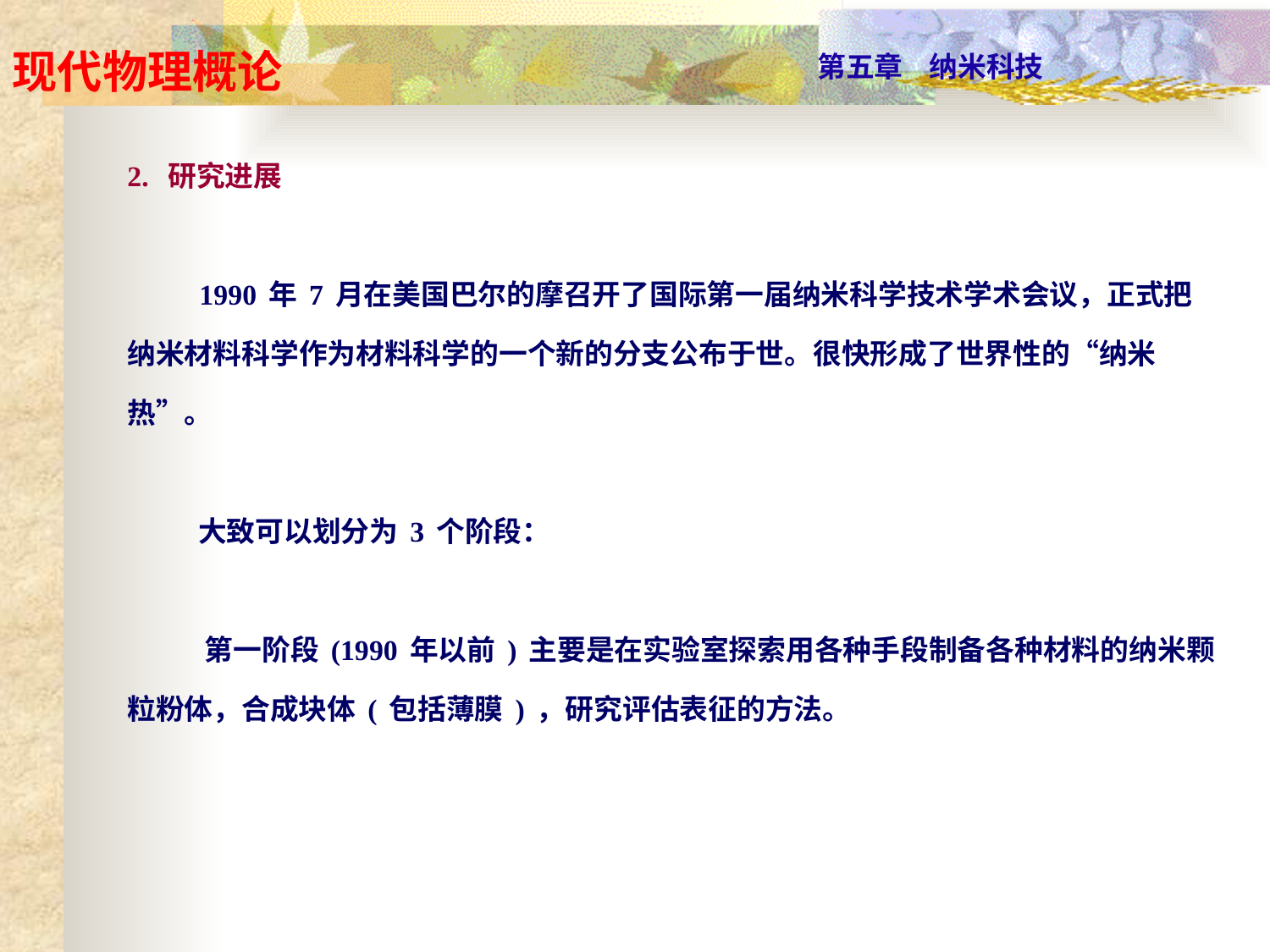

2. 研究进展

          1990年7月在美国巴尔的摩召开了国际第一届纳米科学技术学术会议，正式把纳米材料科学作为材料科学的一个新的分支公布于世。很快形成了世界性的“纳米热”。

         大致可以划分为3个阶段：

          第一阶段(1990年以前)主要是在实验室探索用各种手段制备各种材料的纳米颗粒粉体，合成块体(包括薄膜)，研究评估表征的方法。